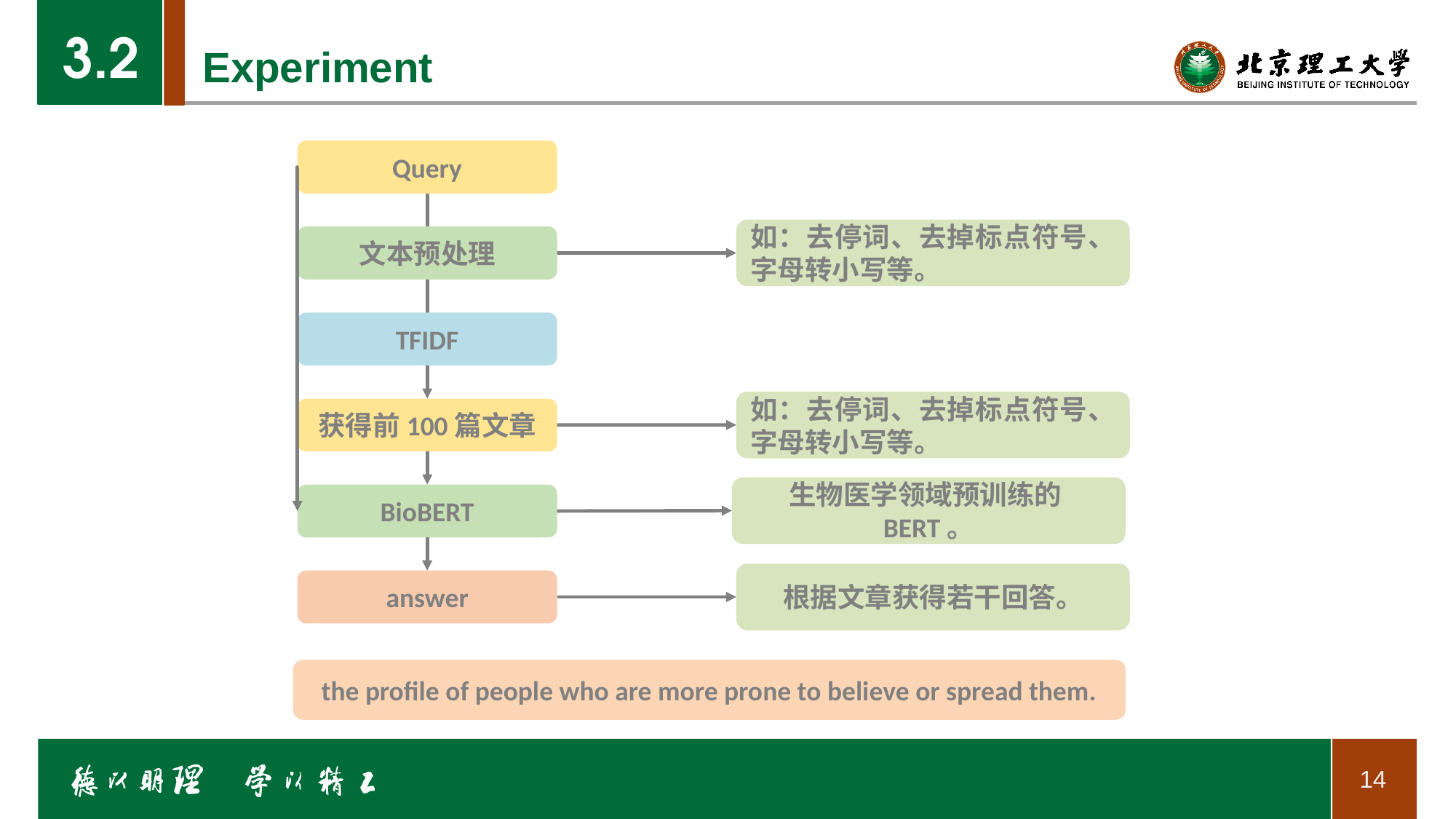

3.2
# Experiment
Query
如：去停词、去掉标点符号、字母转小写等。
文本预处理
TFIDF
如：去停词、去掉标点符号、字母转小写等。
获得前100篇文章
生物医学领域预训练的BERT。
BioBERT
根据文章获得若干回答。
answer
the profile of people who are more prone to believe or spread them.
14